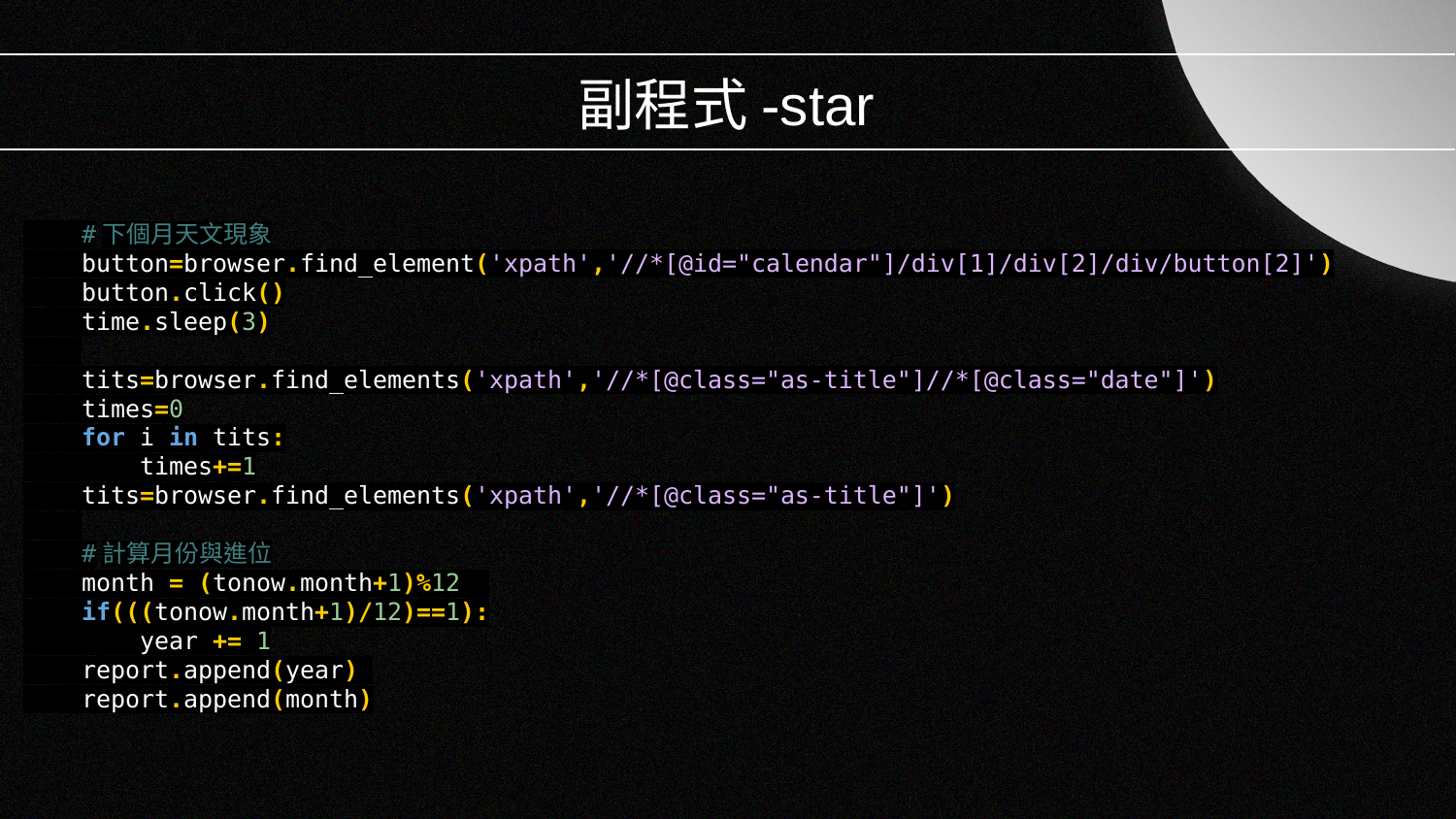

# 副程式-star
    #下個月天文現象
    button=browser.find_element('xpath','//*[@id="calendar"]/div[1]/div[2]/div/button[2]')
    button.click()
    time.sleep(3)

    tits=browser.find_elements('xpath','//*[@class="as-title"]//*[@class="date"]')
    times=0
    for i in tits:
        times+=1
    tits=browser.find_elements('xpath','//*[@class="as-title"]')

    #計算月份與進位
    month = (tonow.month+1)%12
    if(((tonow.month+1)/12)==1):
        year += 1
    report.append(year)
    report.append(month)